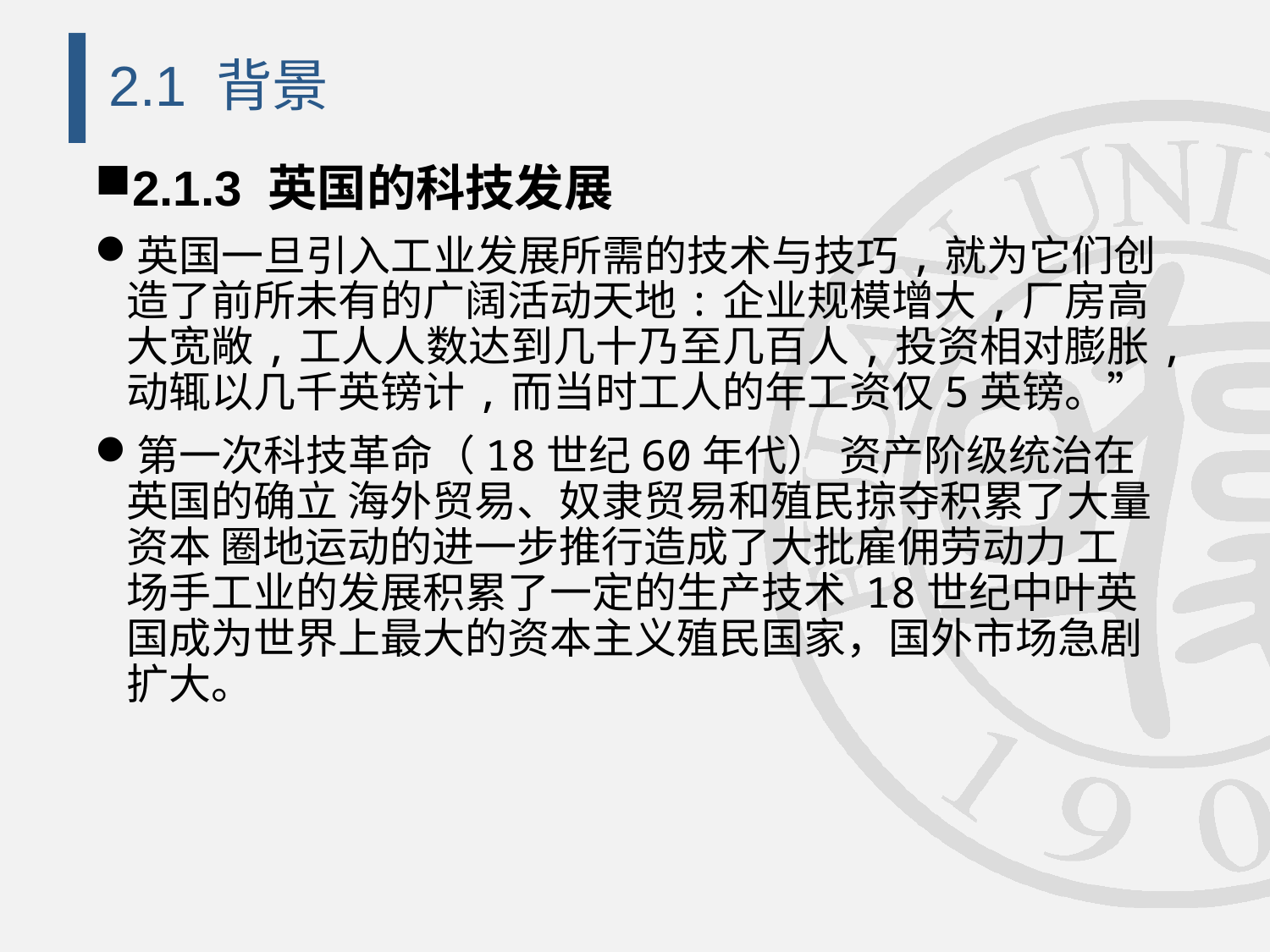

# 2.1 背景
2.1.3 英国的科技发展
英国一旦引入工业发展所需的技术与技巧,就为它们创造了前所未有的广阔活动天地:企业规模增大,厂房高大宽敞,工人人数达到几十乃至几百人,投资相对膨胀,动辄以几千英镑计,而当时工人的年工资仅5英镑。”
第一次科技革命（18世纪60年代） 资产阶级统治在英国的确立 海外贸易、奴隶贸易和殖民掠夺积累了大量资本 圈地运动的进一步推行造成了大批雇佣劳动力 工场手工业的发展积累了一定的生产技术 18世纪中叶英国成为世界上最大的资本主义殖民国家，国外市场急剧扩大。